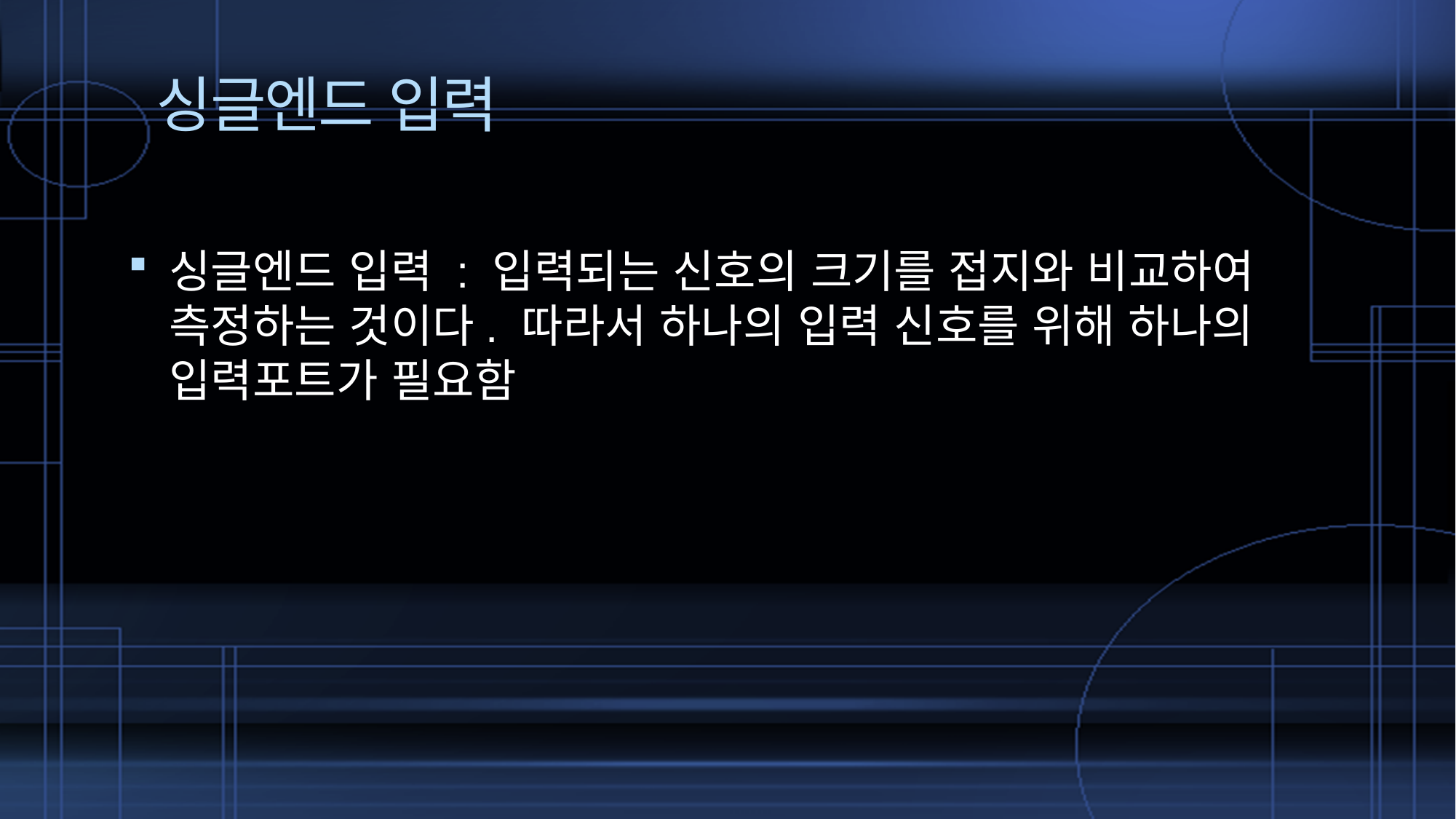

# 싱글엔드 입력
싱글엔드 입력 : 입력되는 신호의 크기를 접지와 비교하여 측정하는 것이다. 따라서 하나의 입력 신호를 위해 하나의 입력포트가 필요함